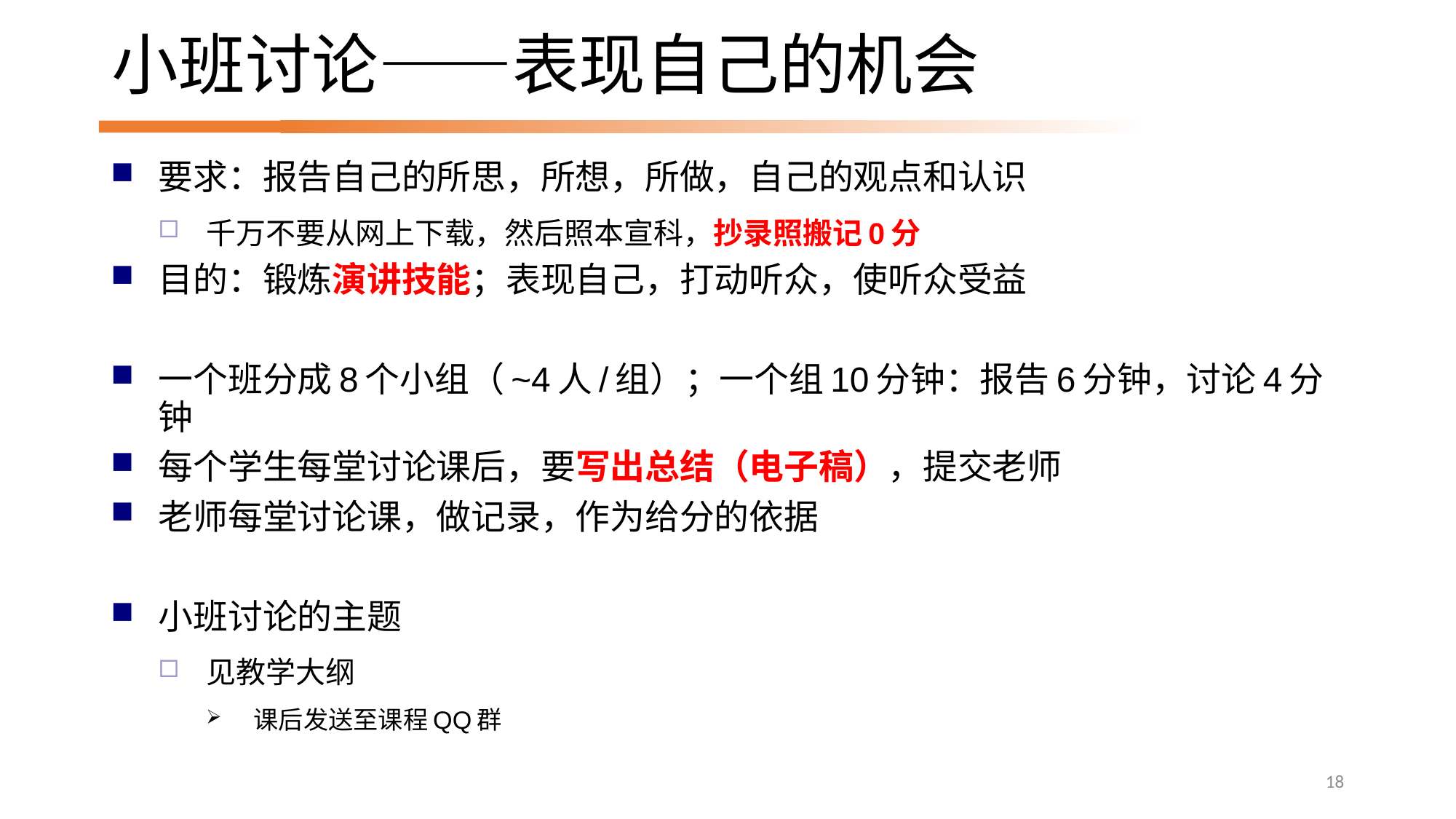

# 小班讨论——表现自己的机会
要求：报告自己的所思，所想，所做，自己的观点和认识
千万不要从网上下载，然后照本宣科，抄录照搬记0分
目的：锻炼演讲技能；表现自己，打动听众，使听众受益

一个班分成8个小组（~4人/组）；一个组10分钟：报告6分钟，讨论4分钟
每个学生每堂讨论课后，要写出总结（电子稿），提交老师
老师每堂讨论课，做记录，作为给分的依据

小班讨论的主题
见教学大纲
课后发送至课程QQ群
18